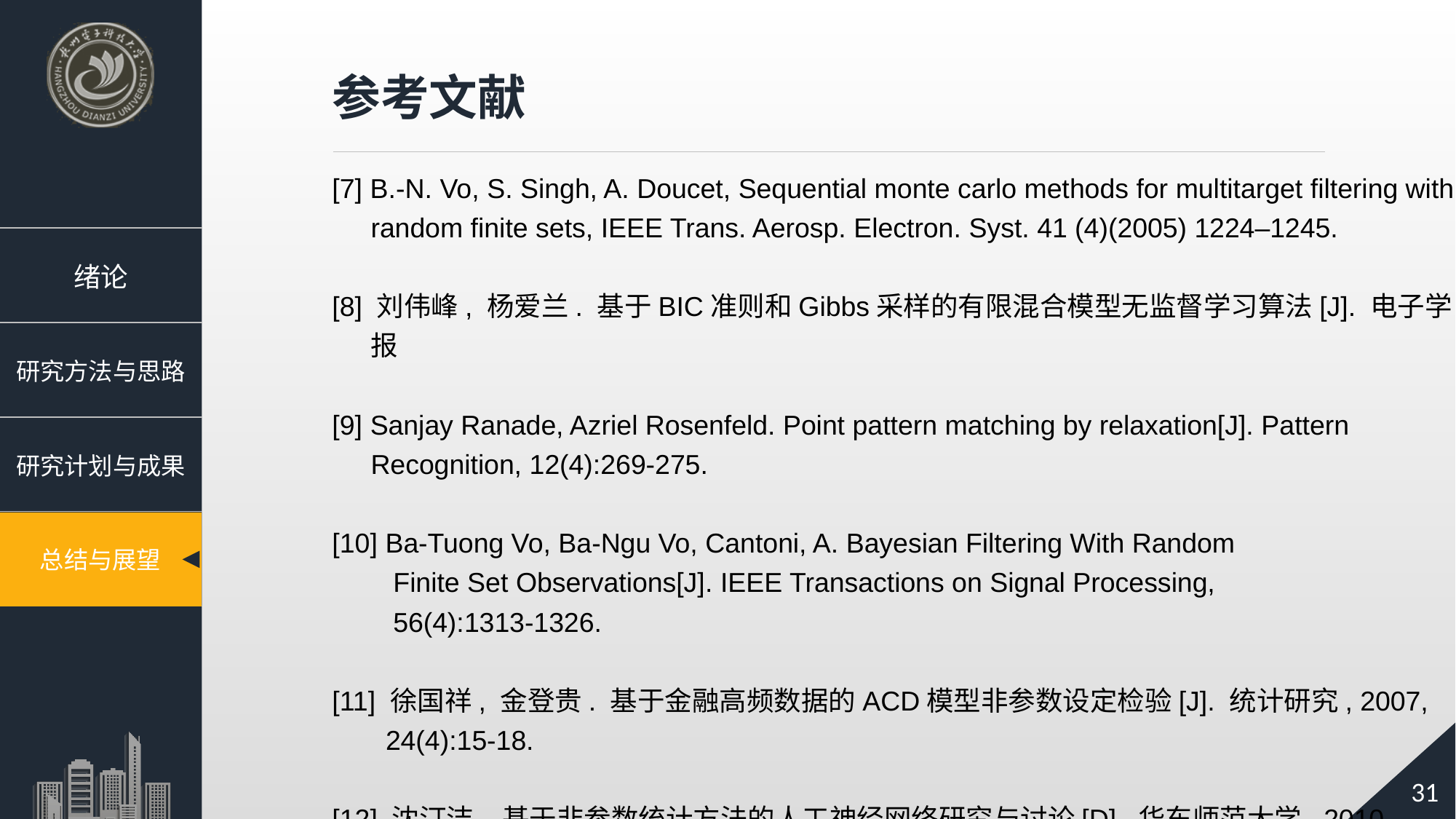

参考文献
[7] B.-N. Vo, S. Singh, A. Doucet, Sequential monte carlo methods for multitarget filtering with random finite sets, IEEE Trans. Aerosp. Electron. Syst. 41 (4)(2005) 1224–1245.

[8] 刘伟峰, 杨爱兰. 基于BIC准则和Gibbs采样的有限混合模型无监督学习算法[J]. 电子学报

[9] Sanjay Ranade, Azriel Rosenfeld. Point pattern matching by relaxation[J]. Pattern Recognition, 12(4):269-275.

[10] Ba-Tuong Vo, Ba-Ngu Vo, Cantoni, A. Bayesian Filtering With Random
        Finite Set Observations[J]. IEEE Transactions on Signal Processing,
        56(4):1313-1326.

[11] 徐国祥, 金登贵. 基于金融高频数据的ACD模型非参数设定检验[J]. 统计研究, 2007,
       24(4):15-18.

[12] 沈汀洁. 基于非参数统计方法的人工神经网络研究与讨论[D]. 华东师范大学, 2010.